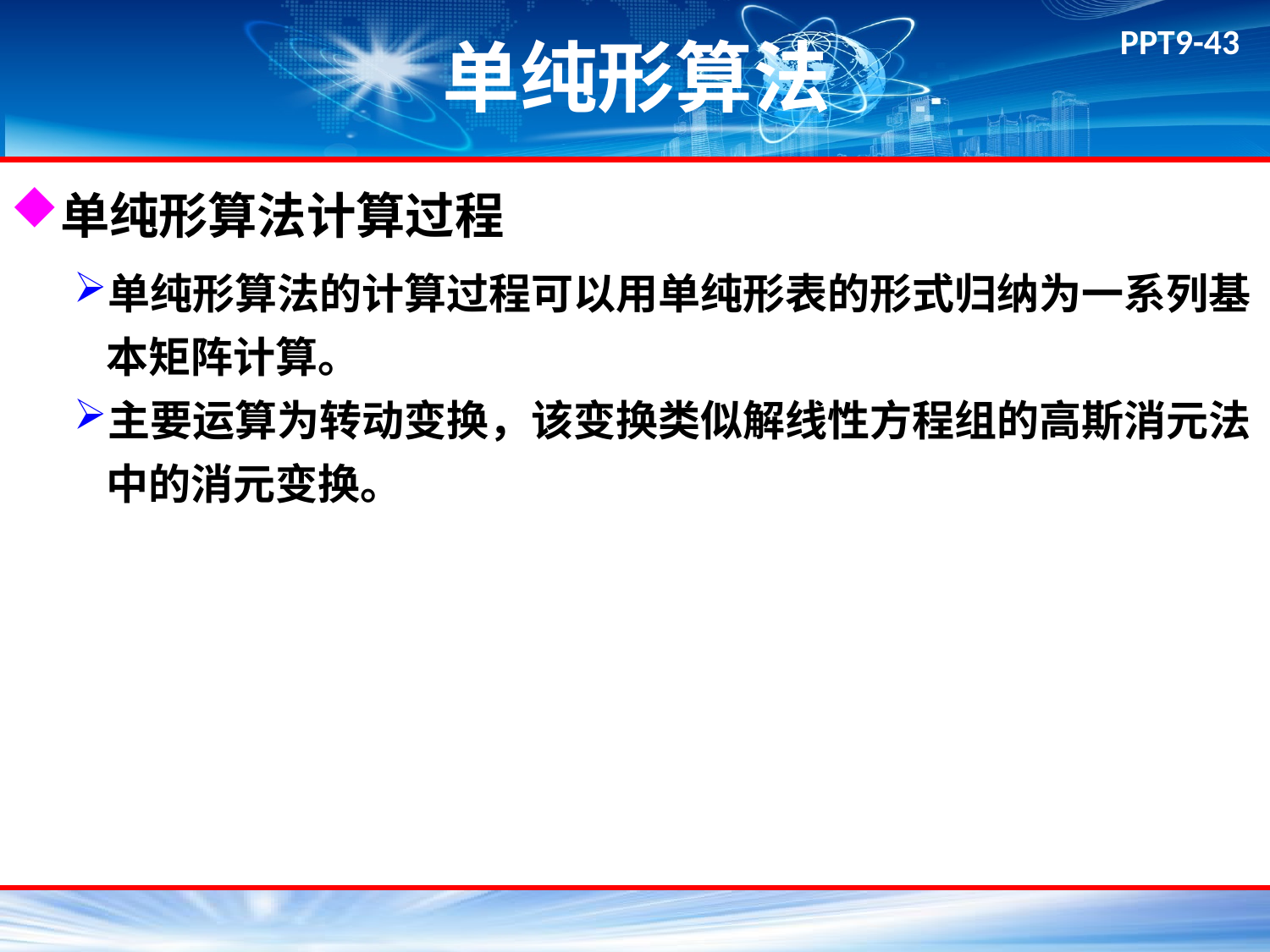

# 单纯形算法
单纯形算法计算过程
单纯形算法的计算过程可以用单纯形表的形式归纳为一系列基本矩阵计算。
主要运算为转动变换，该变换类似解线性方程组的高斯消元法中的消元变换。